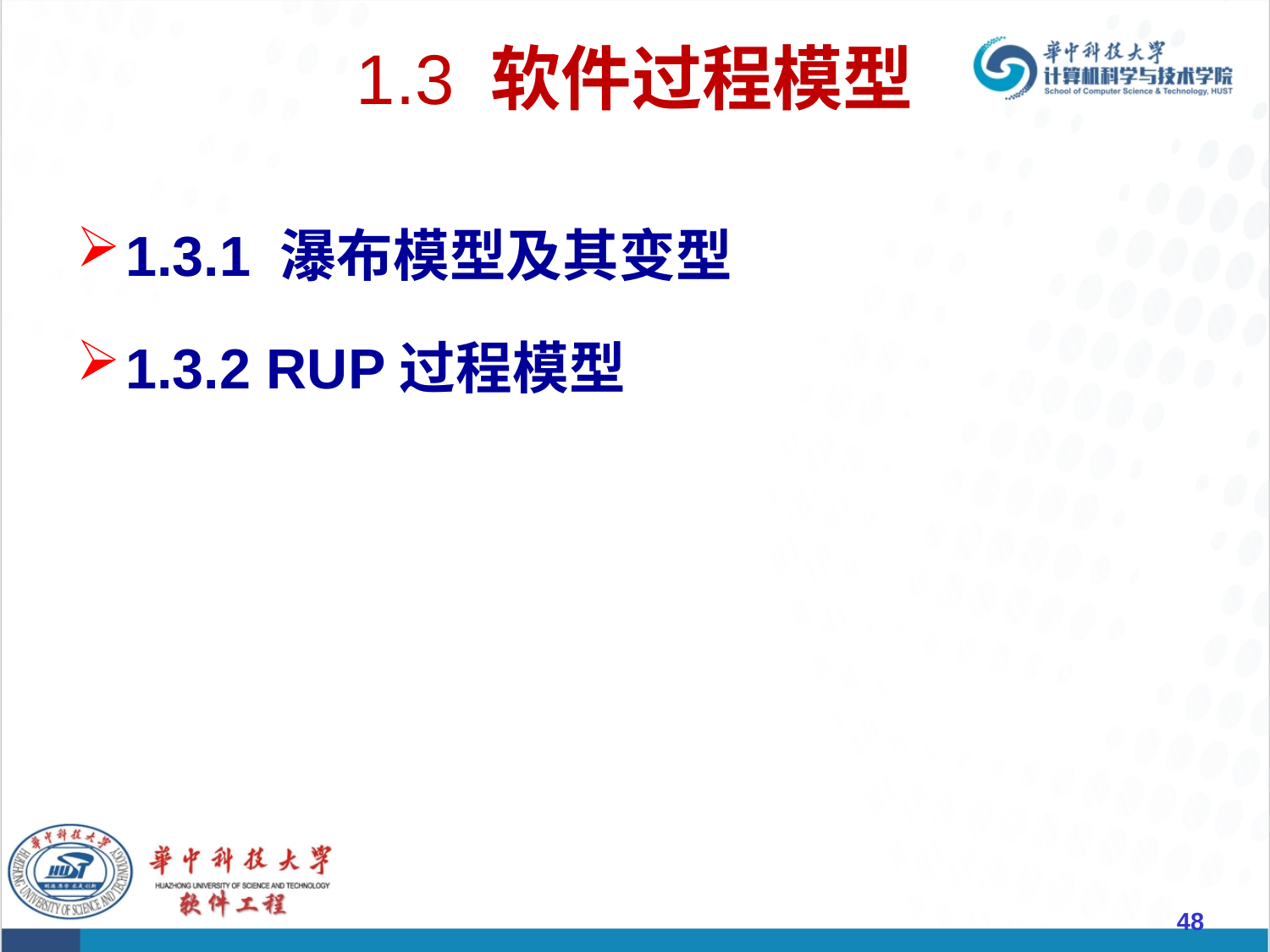

# 1.3 软件过程模型
1.3.1 瀑布模型及其变型
1.3.2 RUP过程模型
48